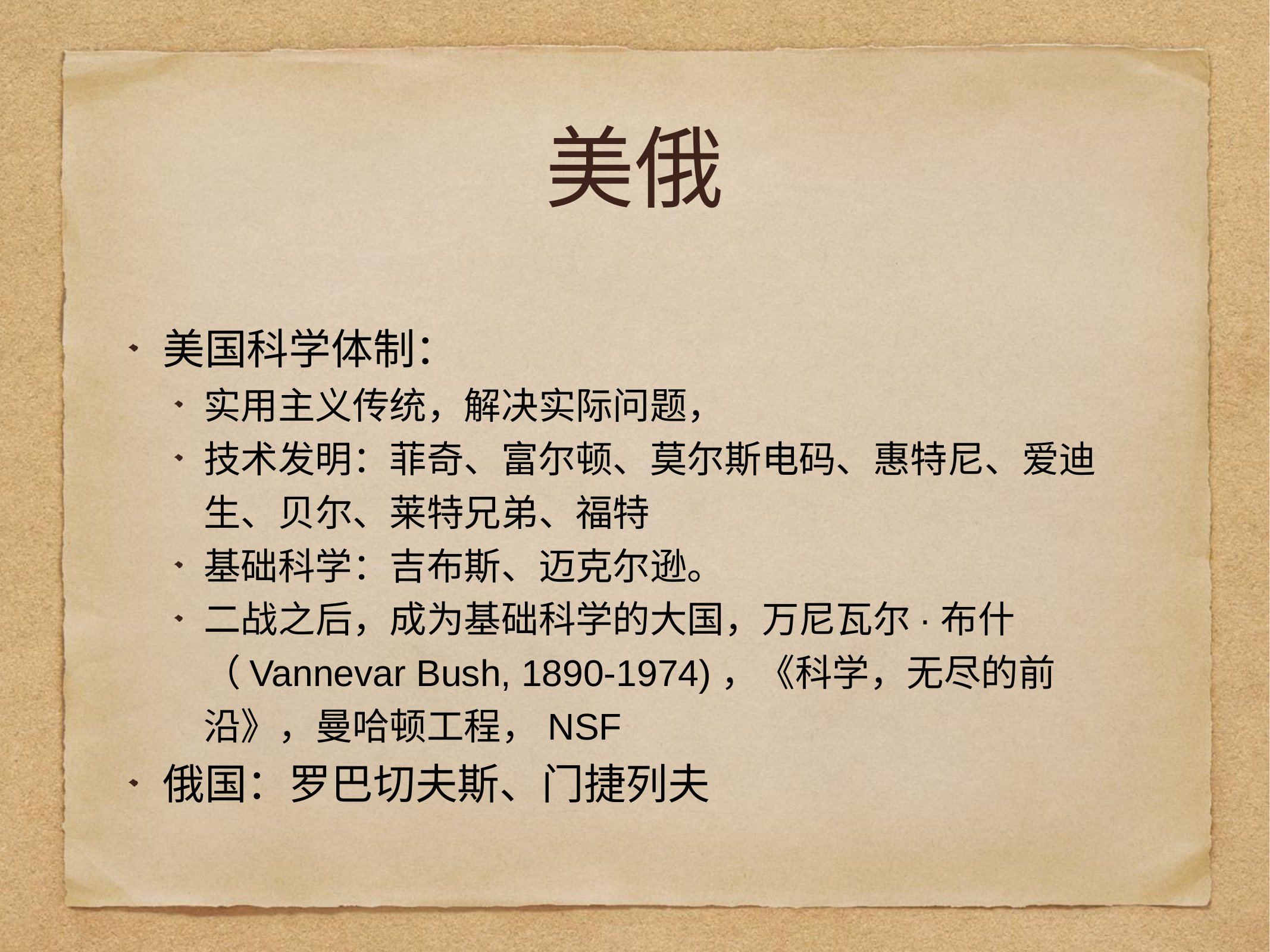

# 美俄
美国科学体制：
实用主义传统，解决实际问题，
技术发明：菲奇、富尔顿、莫尔斯电码、惠特尼、爱迪生、贝尔、莱特兄弟、福特
基础科学：吉布斯、迈克尔逊。
二战之后，成为基础科学的大国，万尼瓦尔·布什（Vannevar Bush, 1890-1974)，《科学，无尽的前沿》，曼哈顿工程，NSF
俄国：罗巴切夫斯、门捷列夫